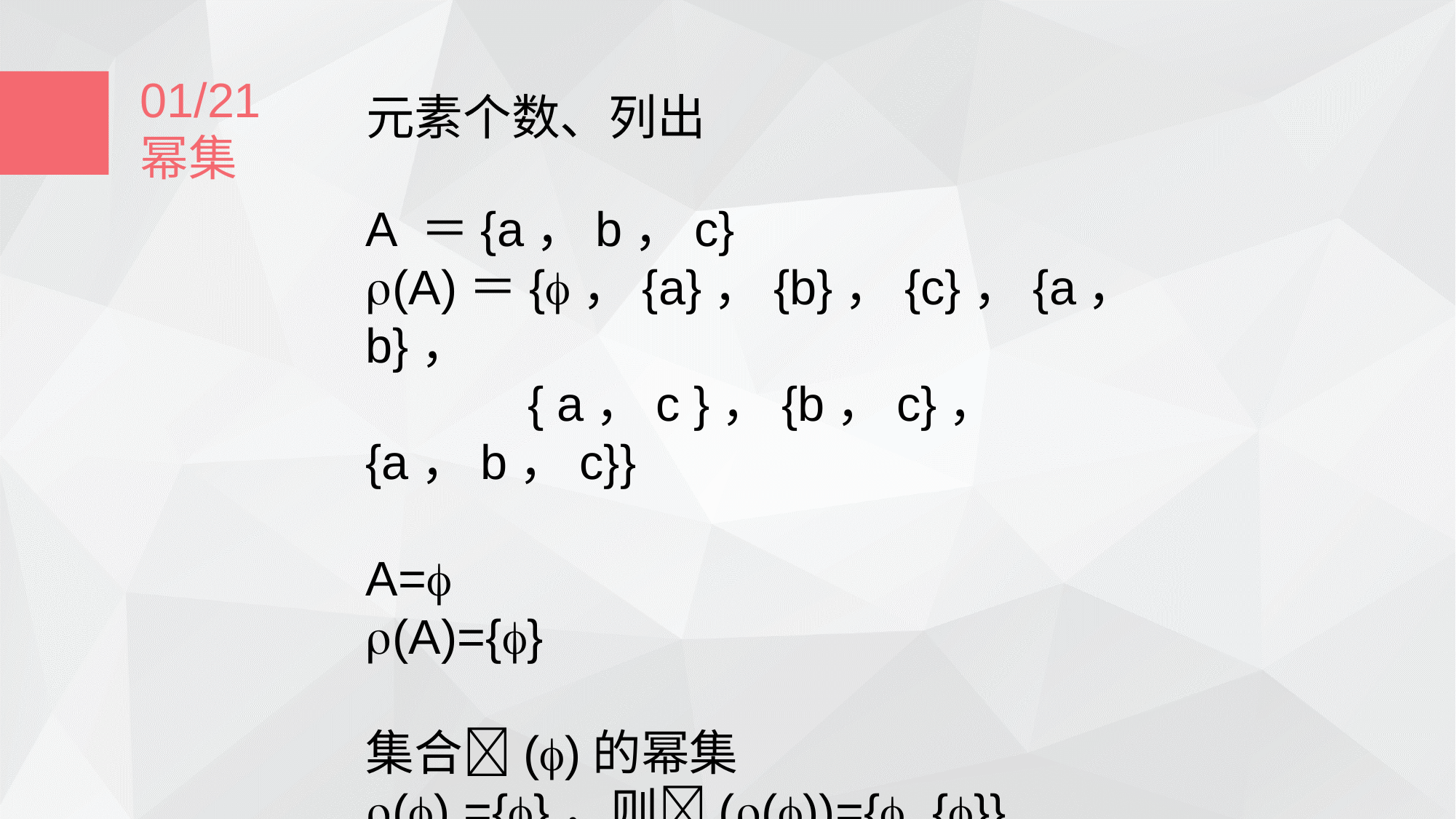

01/21
幂集

元素个数、列出
A ＝{a，b，c}
ρ(A)＝{φ，{a}，{b}，{c}，{a，b}，
            { a，c }，{b，c}， {a，b，c}}

A=φ
ρ(A)={φ}

集合ρ(φ)的幂集
ρ(φ) ={φ}，则ρ(ρ(φ))={φ, {φ}}